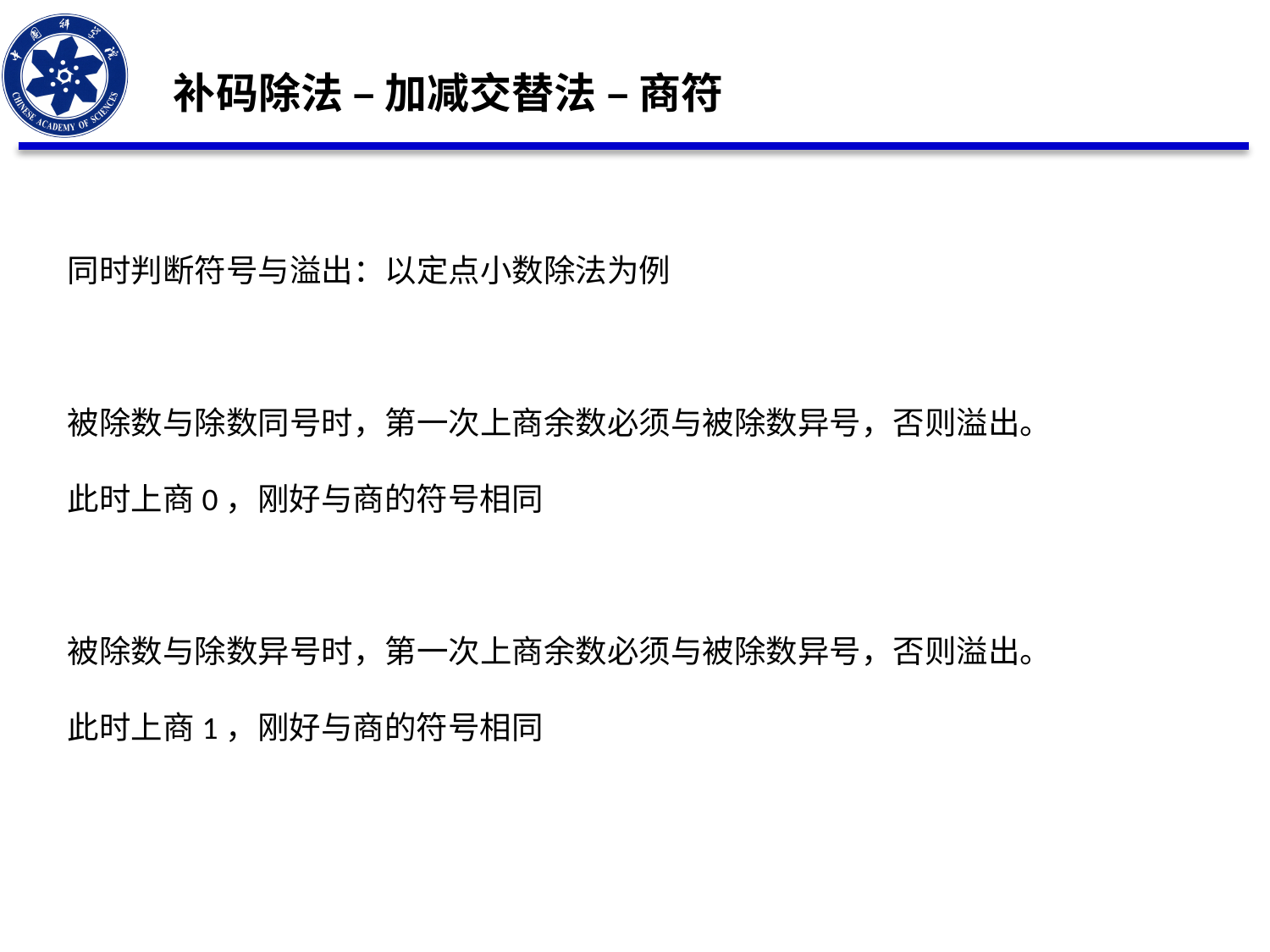

补码除法 – 加减交替法 – 商符
同时判断符号与溢出：以定点小数除法为例
被除数与除数同号时，第一次上商余数必须与被除数异号，否则溢出。
此时上商0，刚好与商的符号相同

被除数与除数异号时，第一次上商余数必须与被除数异号，否则溢出。
此时上商1，刚好与商的符号相同